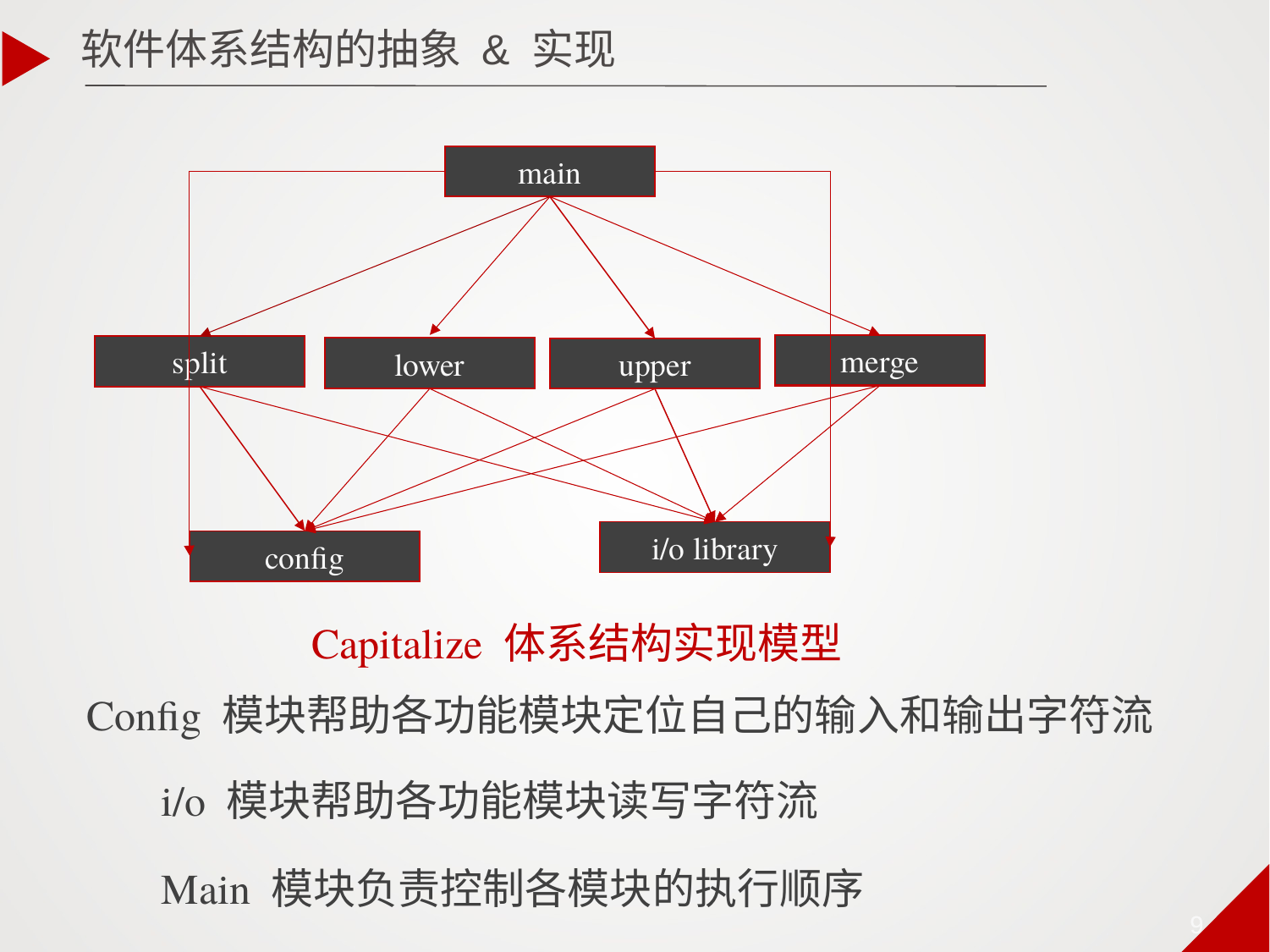

软件体系结构的抽象 & 实现

main
merge
split
lower
upper
i/o library
config
Capitalize 体系结构实现模型
Config 模块帮助各功能模块定位自己的输入和输出字符流
i/o 模块帮助各功能模块读写字符流
Main 模块负责控制各模块的执行顺序